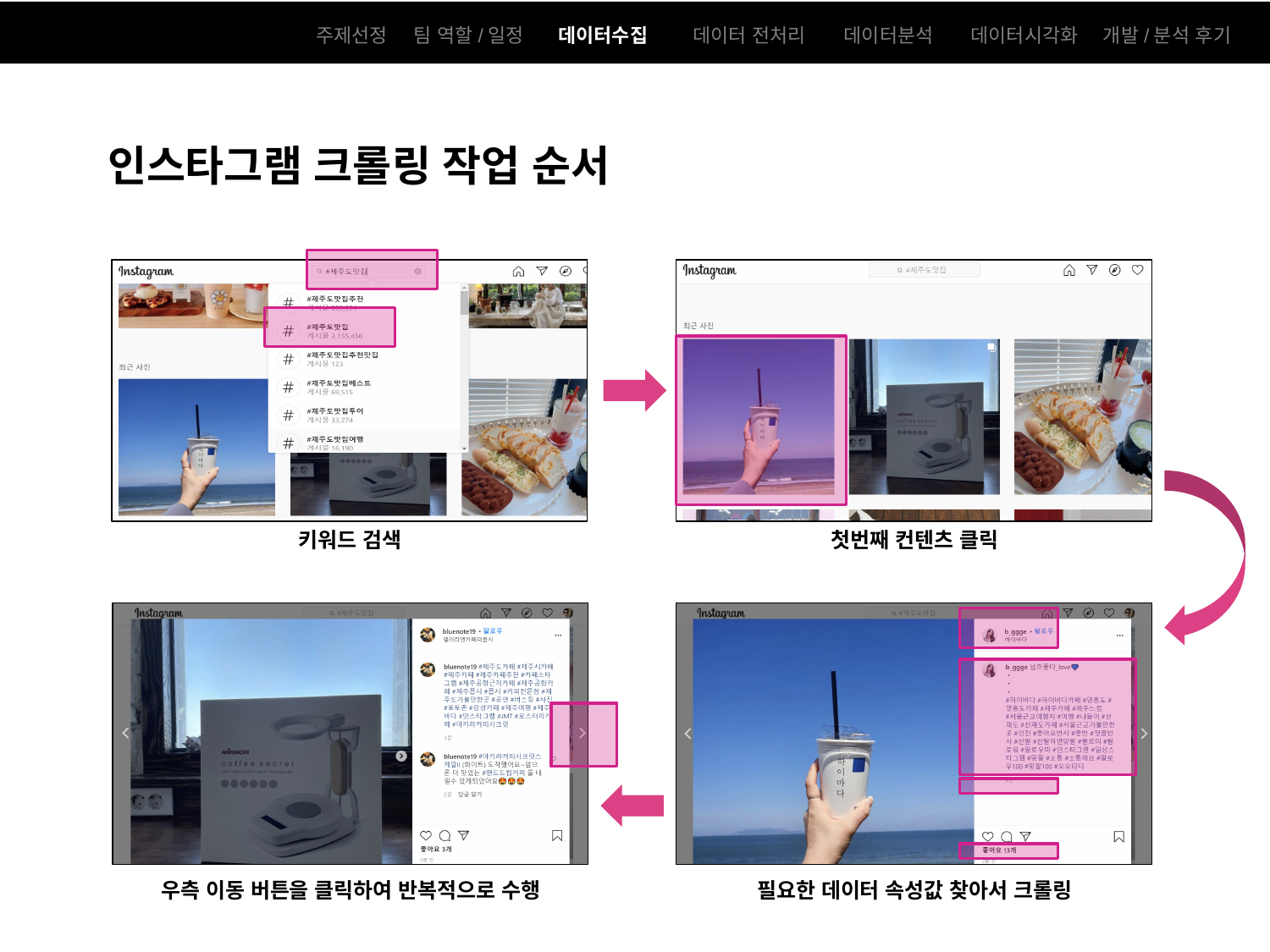

주제선정
팀 역할/일정
데이터수집
데이터 전처리
데이터분석
데이터시각화
개발/분석 후기
인스타그램 크롤링 작업 순서

키워드 검색
첫번째 컨텐츠 클릭

우측 이동 버튼을 클릭하여 반복적으로 수행
필요한 데이터 속성값 찾아서 크롤링